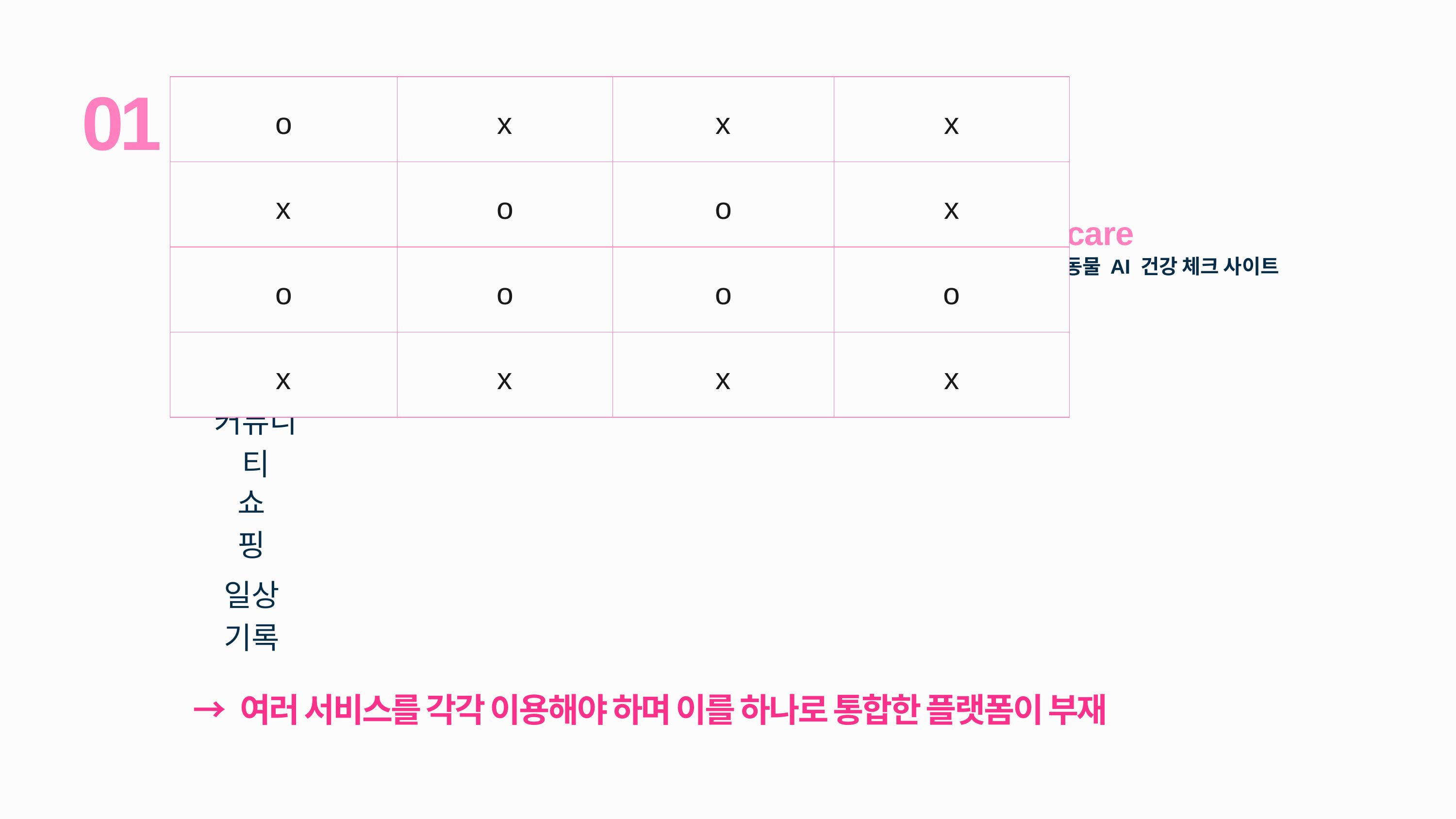

기존 서비스와의 차별점
01
| o | x | x | x |
| --- | --- | --- | --- |
| x | o | o | x |
| o | o | o | o |
| x | x | x | x |
비마이펫
펫프렌즈
TTcare
피피
반려 정보 중심 플랫폼
지역 기반 반려동물 SNS
반려동물용품 쇼핑몰
반려동물 AI 건강 체크 사이트
건강 기록
커뮤니티
쇼핑
일상 기록
→ 여러 서비스를 각각 이용해야 하며 이를 하나로 통합한 플랫폼이 부재